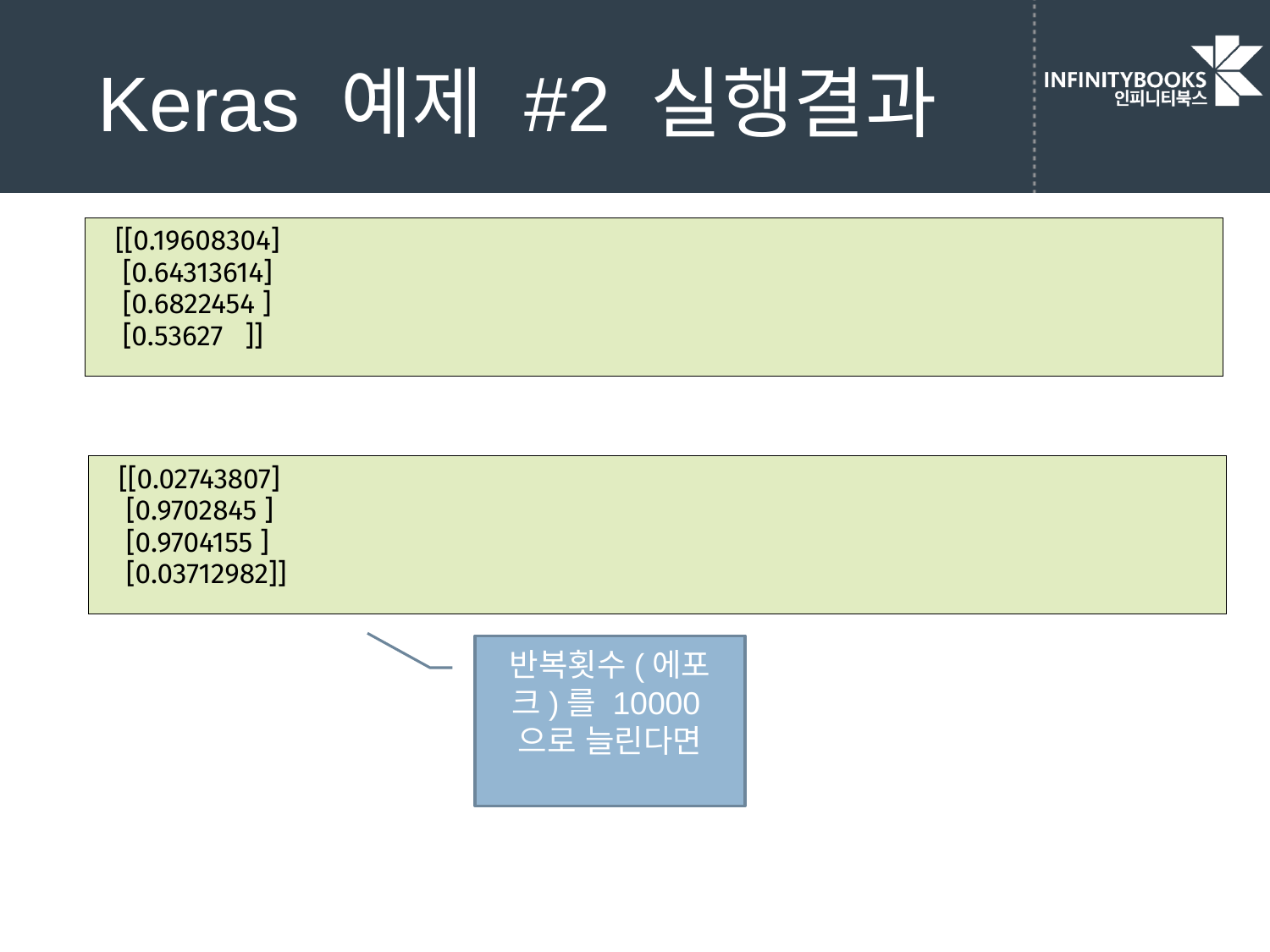

# Keras 예제 #2 실행결과
[[0.19608304]
 [0.64313614]
 [0.6822454 ]
 [0.53627   ]]
[[0.02743807]
 [0.9702845 ]
 [0.9704155 ]
 [0.03712982]]
반복횟수(에포크)를 10000으로 늘린다면